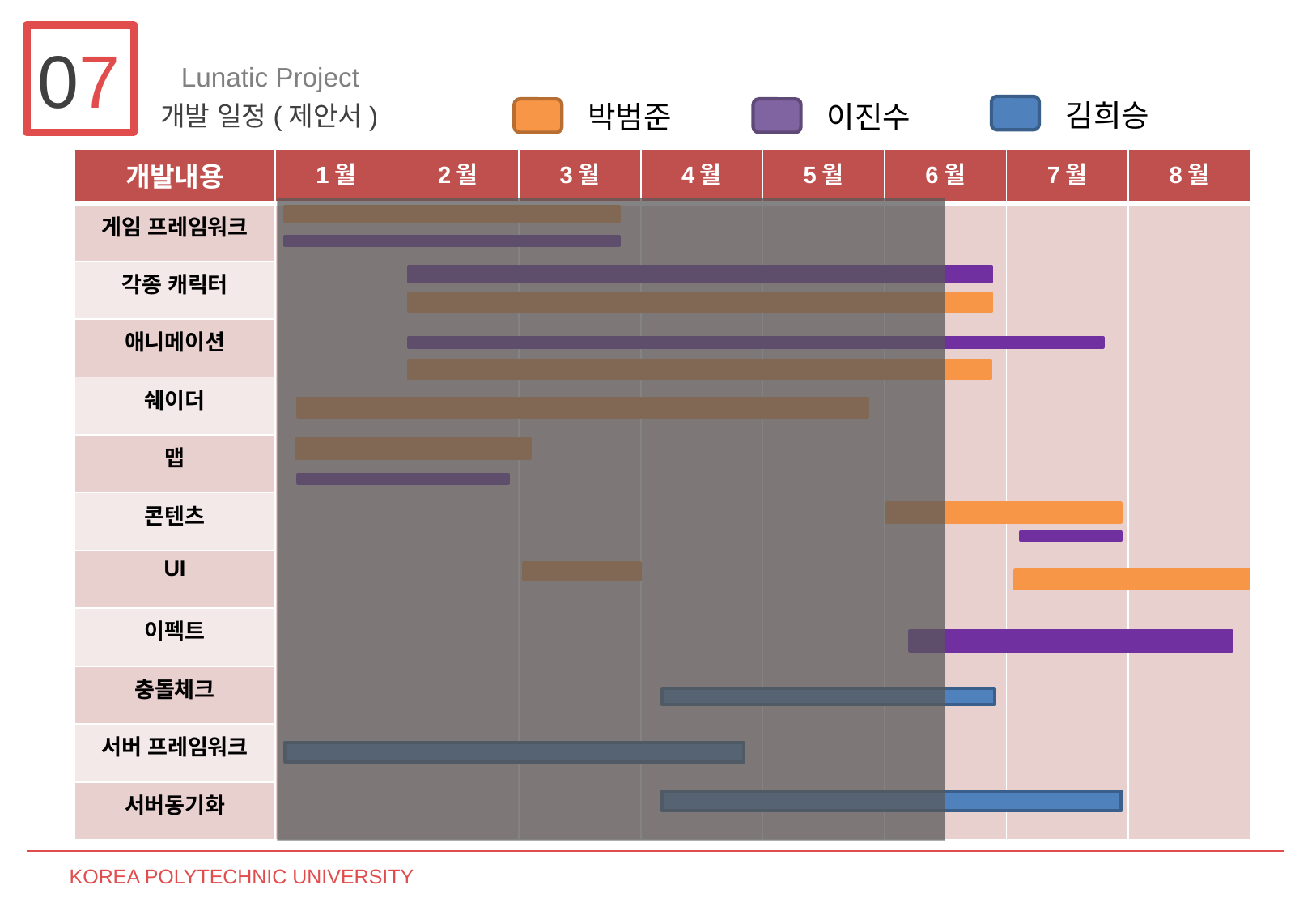

07
Lunatic Project
김희승
박범준
이진수
개발 일정(제안서)

| 개발내용 | 1월 | 2월 | 3월 | 4월 | 5월 | 6월 | 7월 | 8월 |
| --- | --- | --- | --- | --- | --- | --- | --- | --- |
| 게임 프레임워크 |  |  |  |  |  |  |  |  |
| 각종 캐릭터 |  |  |  |  |  |  |  |  |
| 애니메이션 |  |  |  |  |  |  |  |  |
| 쉐이더 |  |  |  |  |  |  |  |  |
| 맵 |  |  |  |  |  |  |  |  |
| 콘텐츠 |  |  |  |  |  |  |  |  |
| UI |  |  |  |  |  |  |  |  |
| 이펙트 |  |  |  |  |  |  |  |  |
| 충돌체크 |  |  |  |  |  |  |  |  |
| 서버 프레임워크 |  |  |  |  |  |  |  |  |
| 서버동기화 |  |  |  |  |  |  |  |  |

KOREA POLYTECHNIC UNIVERSITY